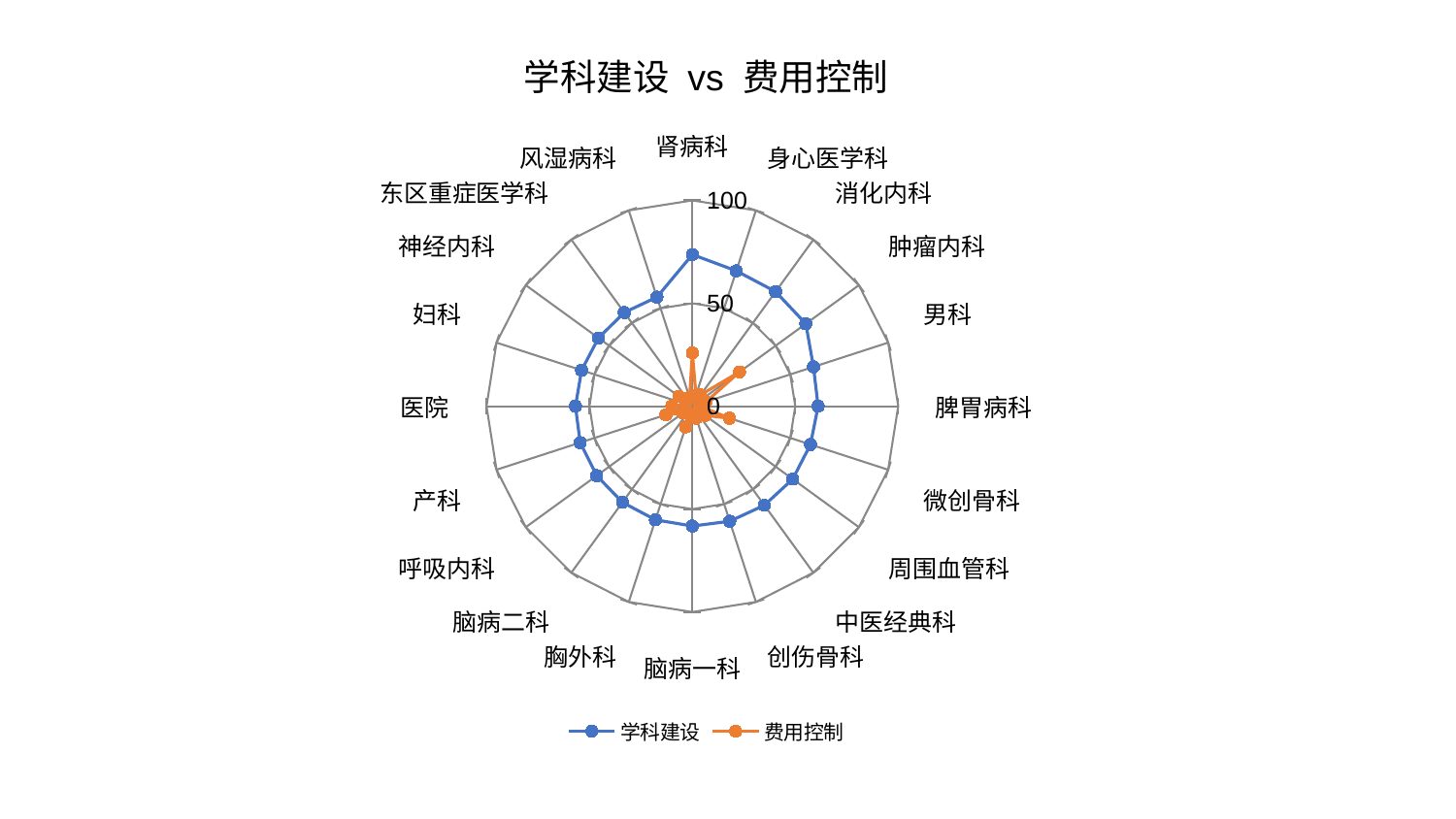

### Chart: 学科建设 vs 费用控制

| Category | 学科建设 | 费用控制 |
|---|---|---|
| 肾病科 | 73.6648607123021 | 25.896974700696326 |
| 身心医学科 | 69.12797969419638 | 5.666449739232434 |
| 消化内科 | 68.80419721318411 | 6.753641732239685 |
| 肿瘤内科 | 68.14761864006834 | 28.336431019676546 |
| 男科 | 61.87410700698736 | 6.997688333182122 |
| 脾胃病科 | 61.10216845535781 | 3.624797407513898 |
| 微创骨科 | 60.33997070335001 | 18.97191159160176 |
| 周围血管科 | 60.28733355771378 | 7.648178871714931 |
| 中医经典科 | 59.51836175692998 | 5.2064820915668815 |
| 创伤骨科 | 58.80053396810857 | 6.110865333809795 |
| 脑病一科 | 58.24218639416558 | 3.6472836163705975 |
| 胸外科 | 58.05519968206692 | 10.601286761681711 |
| 脑病二科 | 57.74572179952918 | 3.9210439077380017 |
| 呼吸内科 | 57.43345714450981 | 5.603877631653671 |
| 产科 | 57.297106982043466 | 13.551038809933805 |
| 医院 | 56.787985787619725 | 9.988977781359775 |
| 妇科 | 56.582723684745744 | 3.472069517249504 |
| 神经内科 | 56.37951624768858 | 8.105673157776067 |
| 东区重症医学科 | 56.263504354995796 | 4.700850233287238 |
| 风湿病科 | 55.711282666401075 | 4.399354958655267 |
85